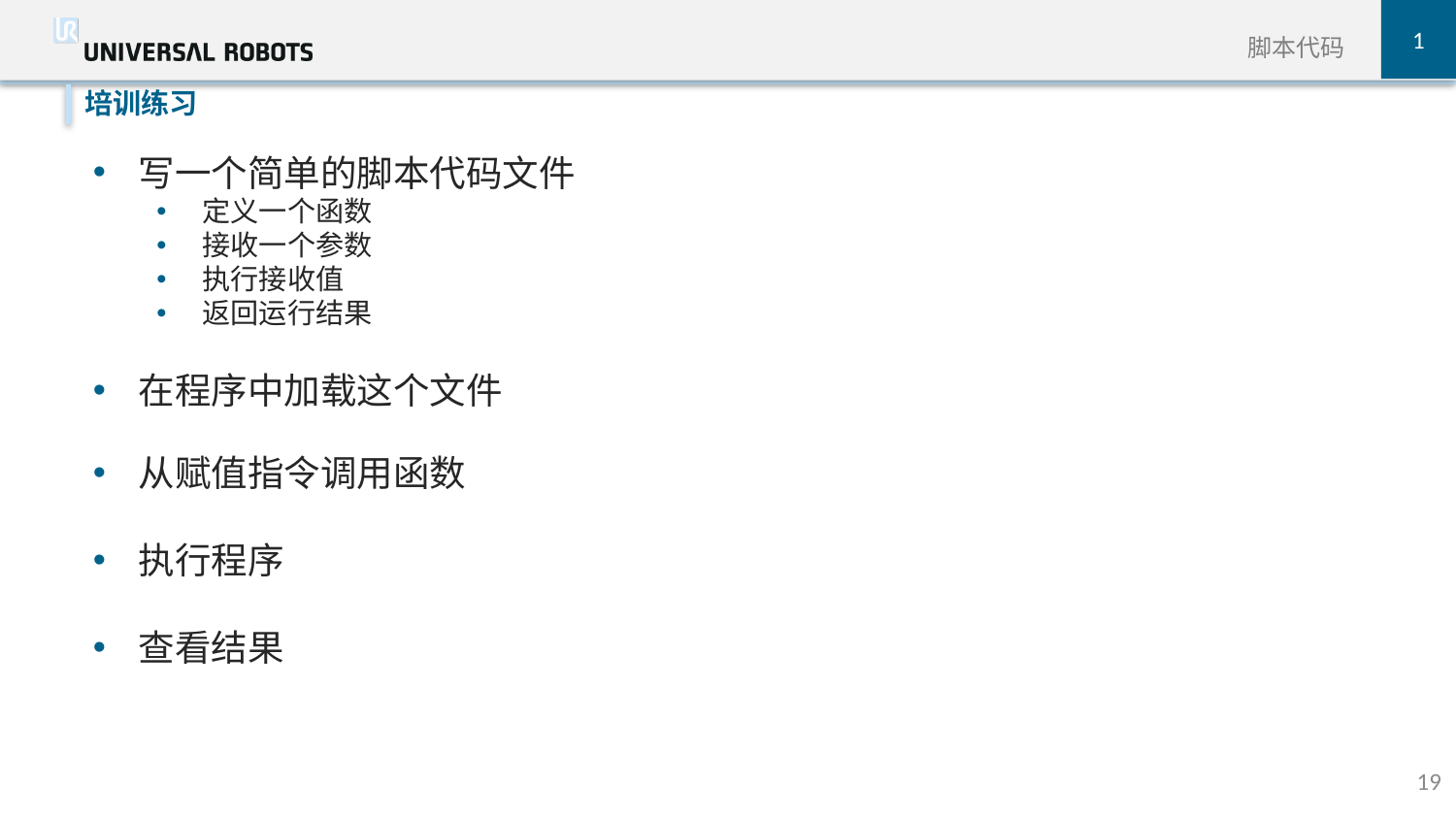

1
脚本代码
培训练习

写一个简单的脚本代码文件
定义一个函数
接收一个参数
执行接收值
返回运行结果

在程序中加载这个文件

从赋值指令调用函数

执行程序

查看结果
19